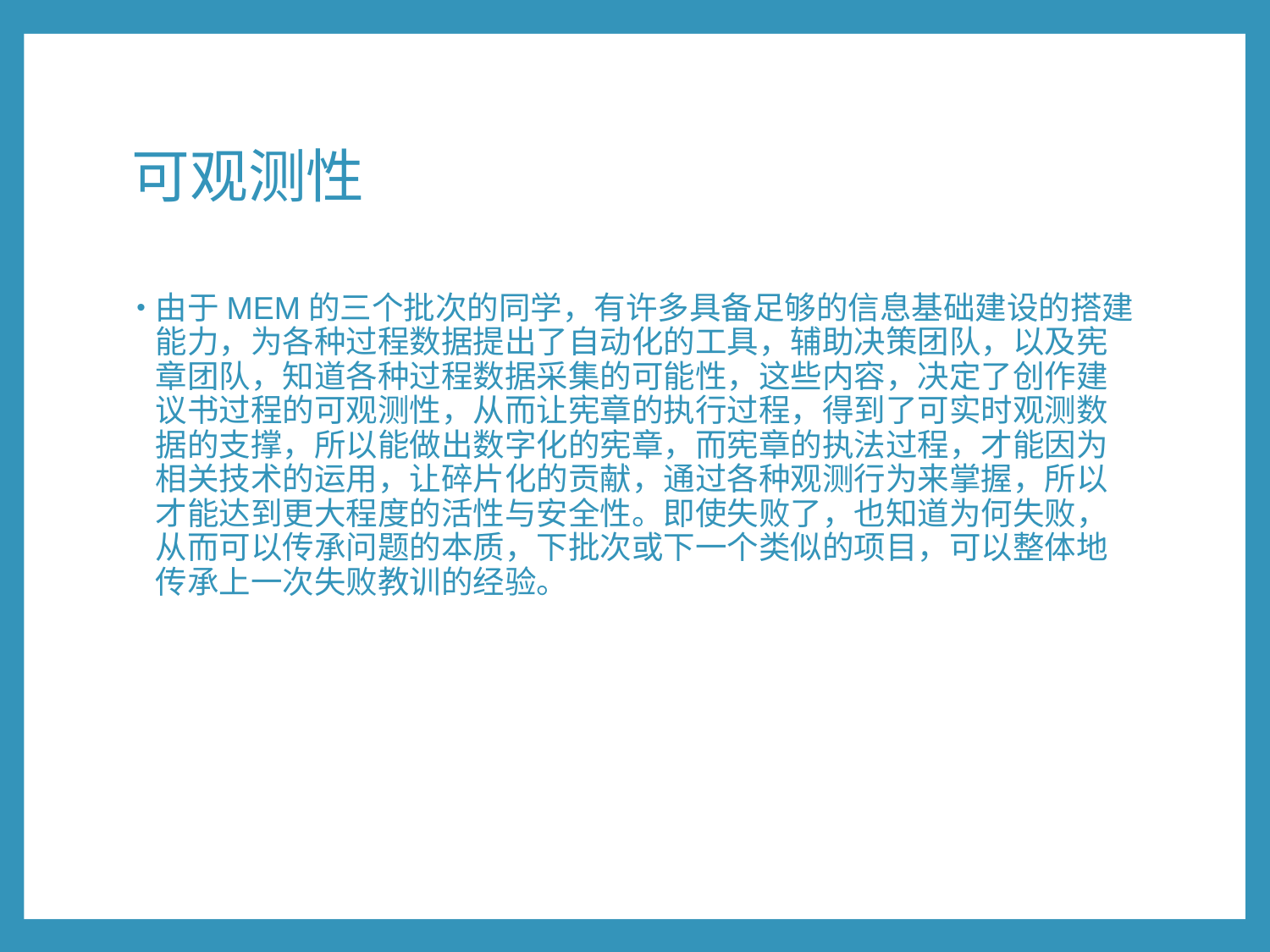

# 可观测性
由于MEM的三个批次的同学，有许多具备足够的信息基础建设的搭建能力，为各种过程数据提出了自动化的工具，辅助决策团队，以及宪章团队，知道各种过程数据采集的可能性，这些内容，决定了创作建议书过程的可观测性，从而让宪章的执行过程，得到了可实时观测数据的支撑，所以能做出数字化的宪章，而宪章的执法过程，才能因为相关技术的运用，让碎片化的贡献，通过各种观测行为来掌握，所以才能达到更大程度的活性与安全性。即使失败了，也知道为何失败，从而可以传承问题的本质，下批次或下一个类似的项目，可以整体地传承上一次失败教训的经验。